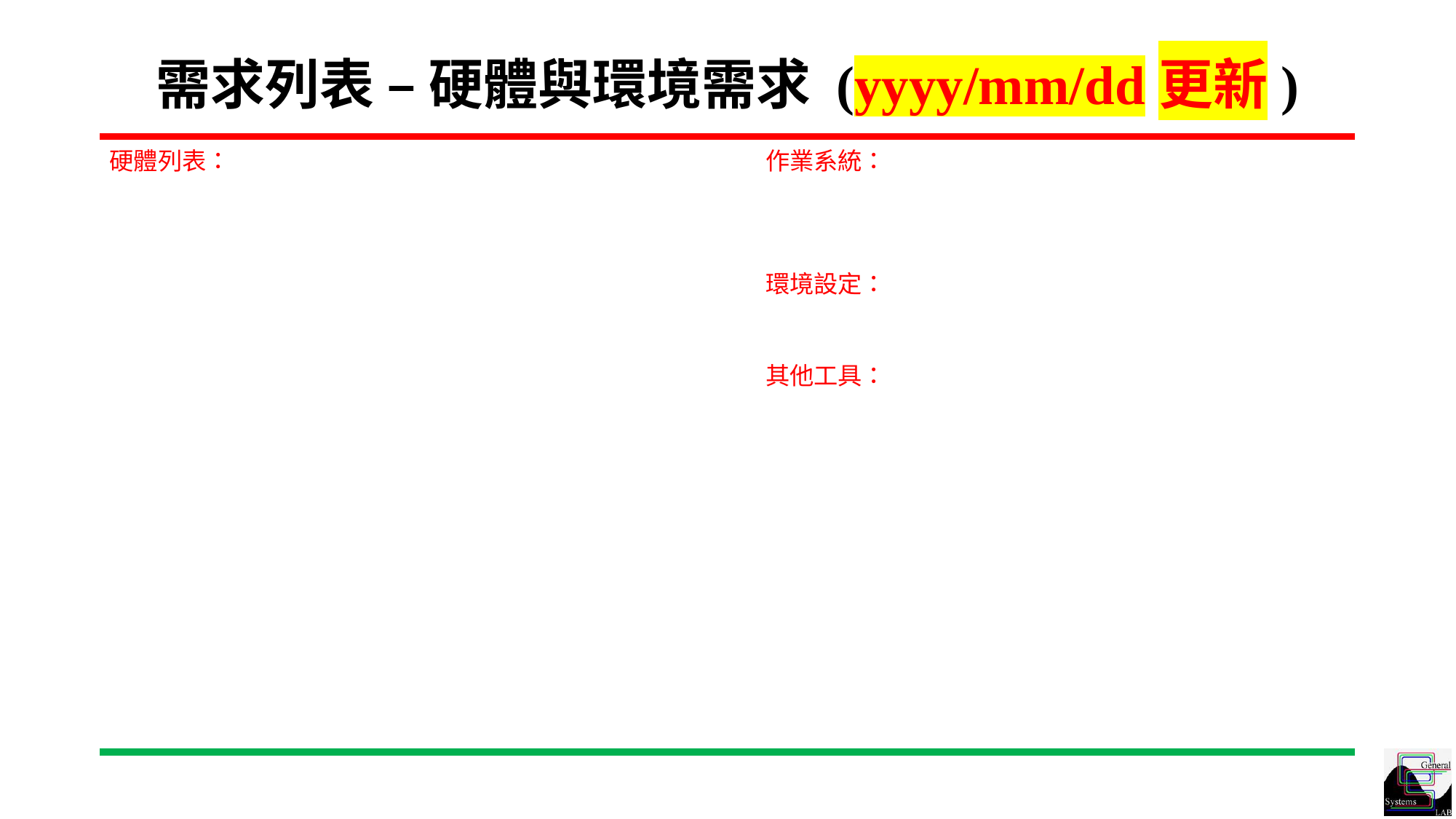

# 需求列表 – 硬體與環境需求 (yyyy/mm/dd更新)
硬體列表：

作業系統：

環境設定：

其他工具：